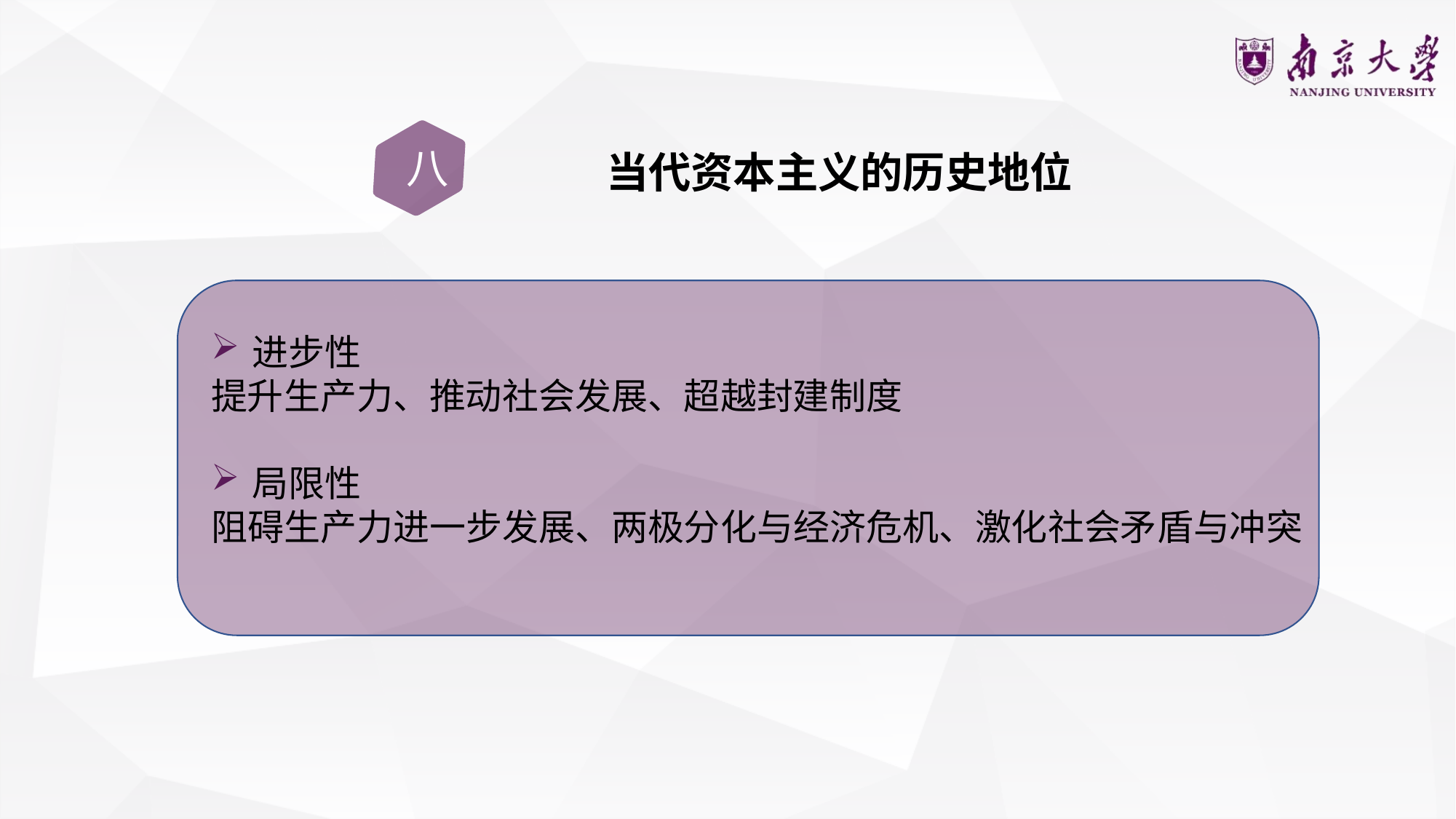

八
当代资本主义的历史地位

进步性
提升生产力、推动社会发展、超越封建制度

局限性
阻碍生产力进一步发展、两极分化与经济危机、激化社会矛盾与冲突